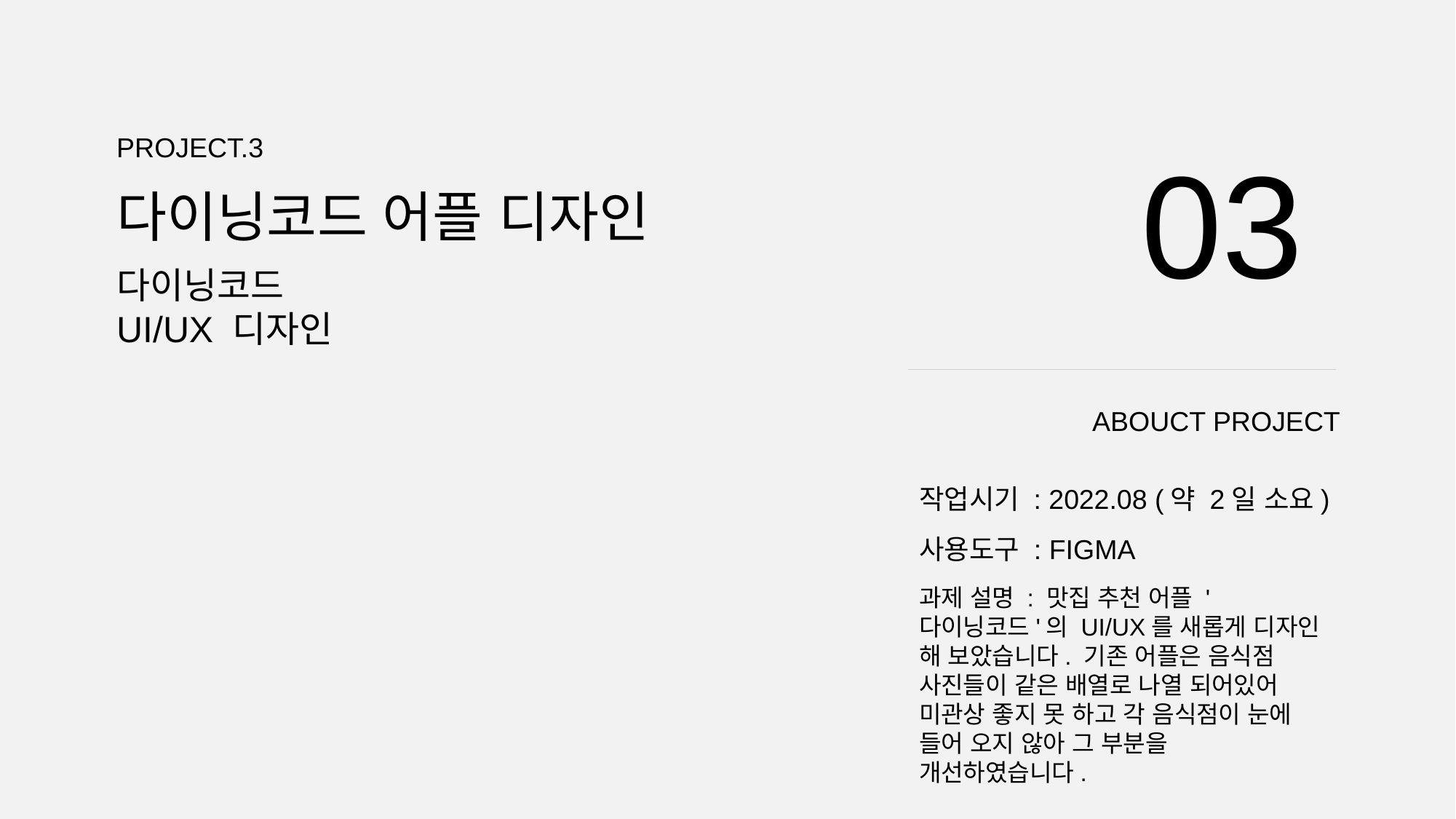

PROJECT.3
03
다이닝코드 어플 디자인
다이닝코드
UI/UX 디자인
ABOUCT PROJECT
작업시기 : 2022.08 (약 2일 소요)
사용도구 : FIGMA
과제 설명 : 맛집 추천 어플 '다이닝코드'의 UI/UX를 새롭게 디자인 해 보았습니다. 기존 어플은 음식점 사진들이 같은 배열로 나열 되어있어 미관상 좋지 못 하고 각 음식점이 눈에 들어 오지 않아 그 부분을 개선하였습니다.